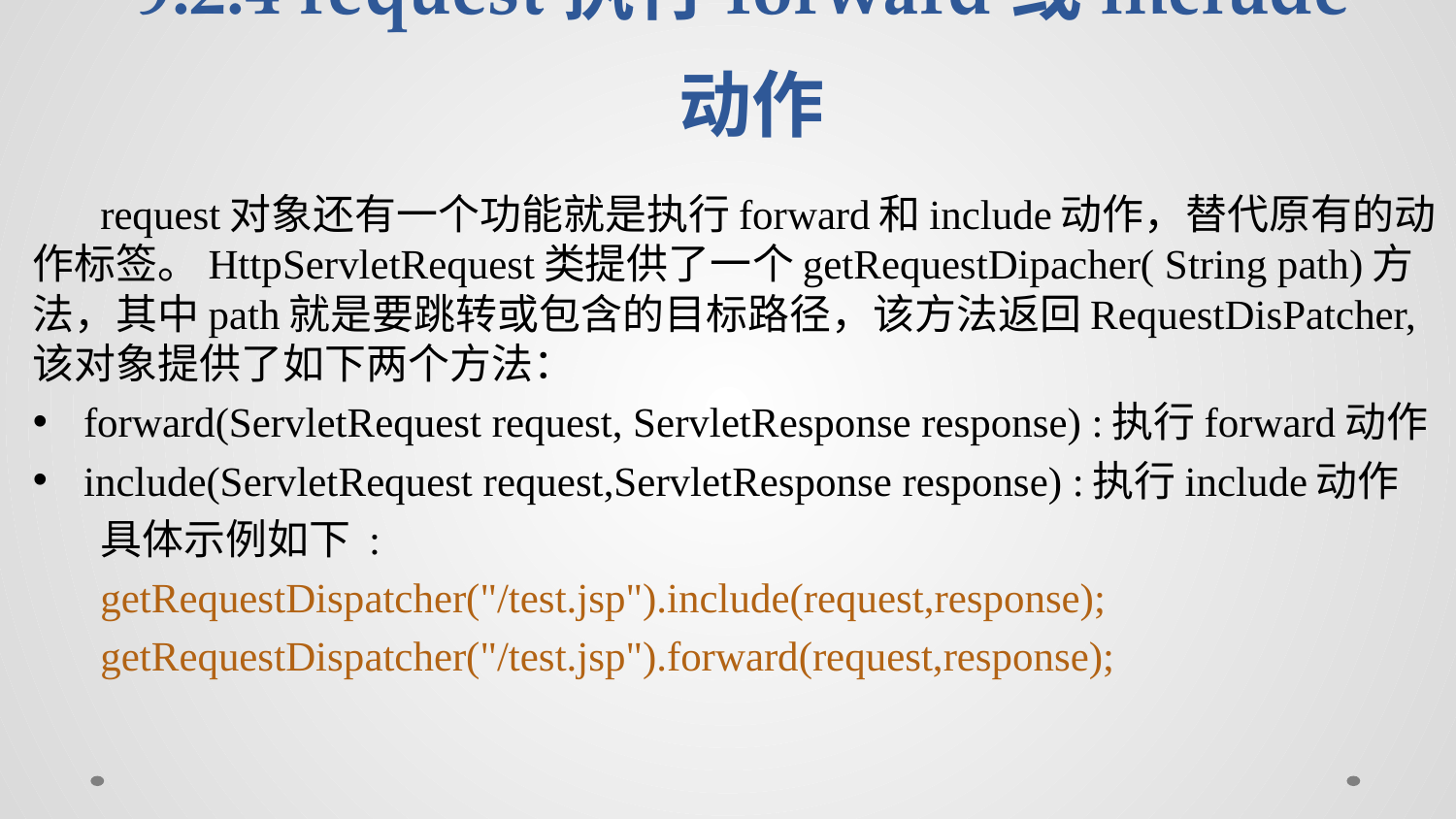

# 9.2.4 request执行forward或include动作
request对象还有一个功能就是执行forward和include动作，替代原有的动作标签。HttpServletRequest类提供了一个getRequestDipacher( String path)方法，其中path就是要跳转或包含的目标路径，该方法返回RequestDisPatcher,该对象提供了如下两个方法：
forward(ServletRequest request, ServletResponse response) :执行forward动作
include(ServletRequest request,ServletResponse response) :执行include动作
具体示例如下 :
getRequestDispatcher("/test.jsp").include(request,response);
getRequestDispatcher("/test.jsp").forward(request,response);